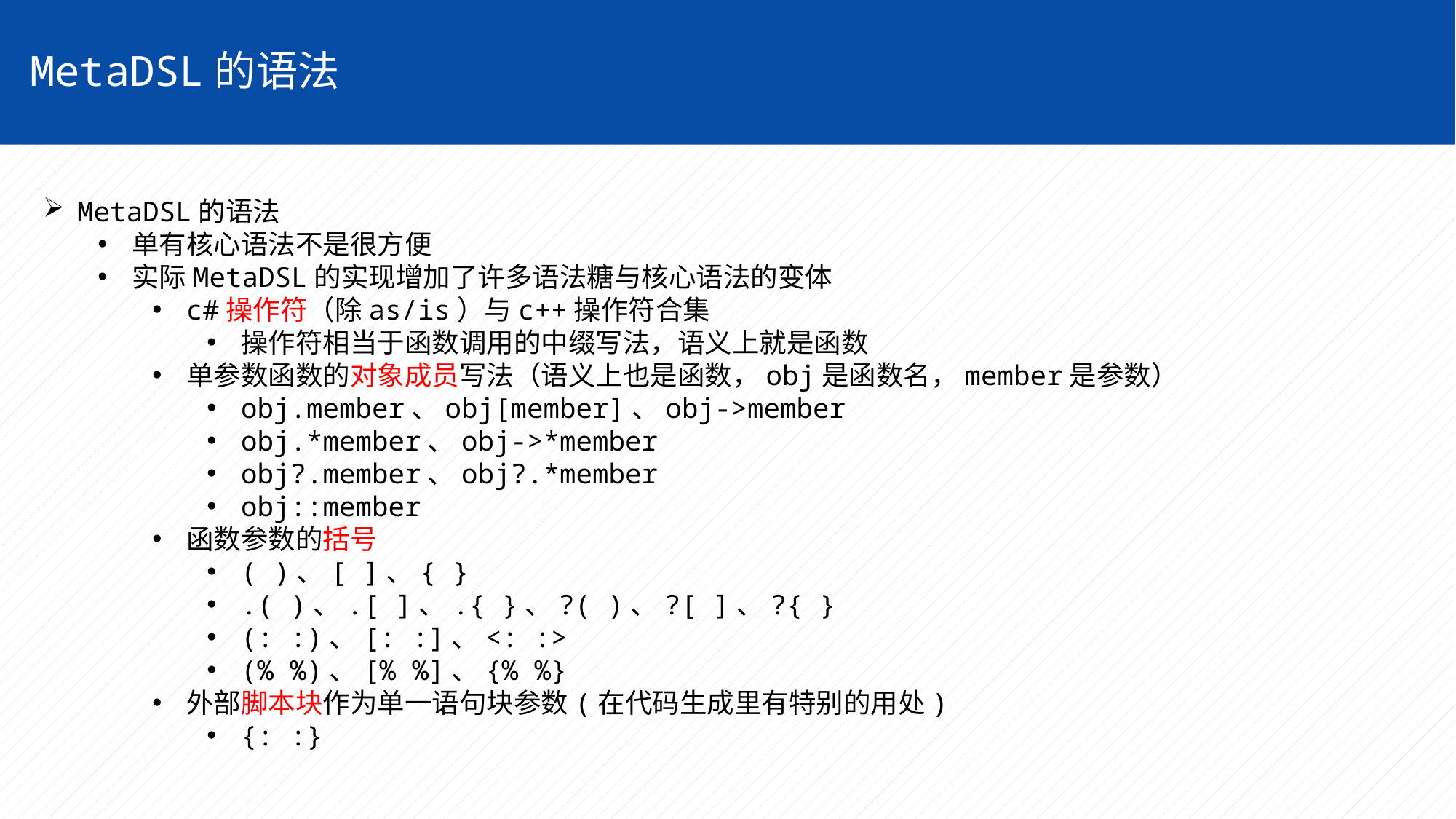

MetaDSL的语法
MetaDSL的语法
单有核心语法不是很方便
实际MetaDSL的实现增加了许多语法糖与核心语法的变体
c#操作符（除as/is）与c++操作符合集
操作符相当于函数调用的中缀写法，语义上就是函数
单参数函数的对象成员写法（语义上也是函数，obj是函数名，member是参数）
obj.member、obj[member]、obj->member
obj.*member、obj->*member
obj?.member、obj?.*member
obj::member
函数参数的括号
( )、[ ]、{ }
.( )、.[ ]、.{ }、?( )、?[ ]、?{ }
(: :)、[: :]、<: :>
(% %)、[% %]、{% %}
外部脚本块作为单一语句块参数(在代码生成里有特别的用处)
{: :}